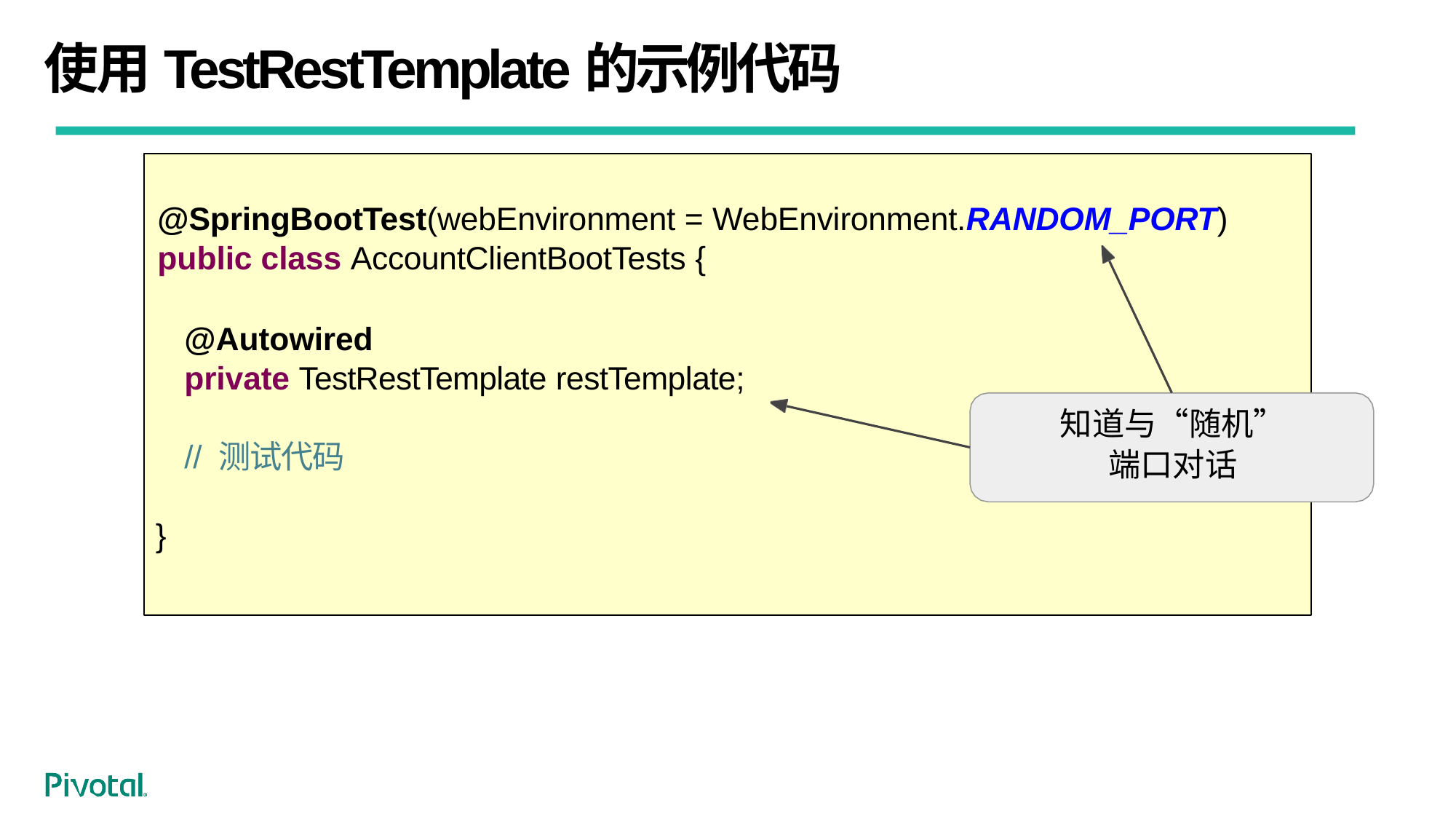

# 使用TestRestTemplate的示例代码

@SpringBootTest(webEnvironment = WebEnvironment.RANDOM_PORT)
public class AccountClientBootTests {

@Autowired
private TestRestTemplate restTemplate;

// 测试代码

}

知道与“随机”
端口对话

32